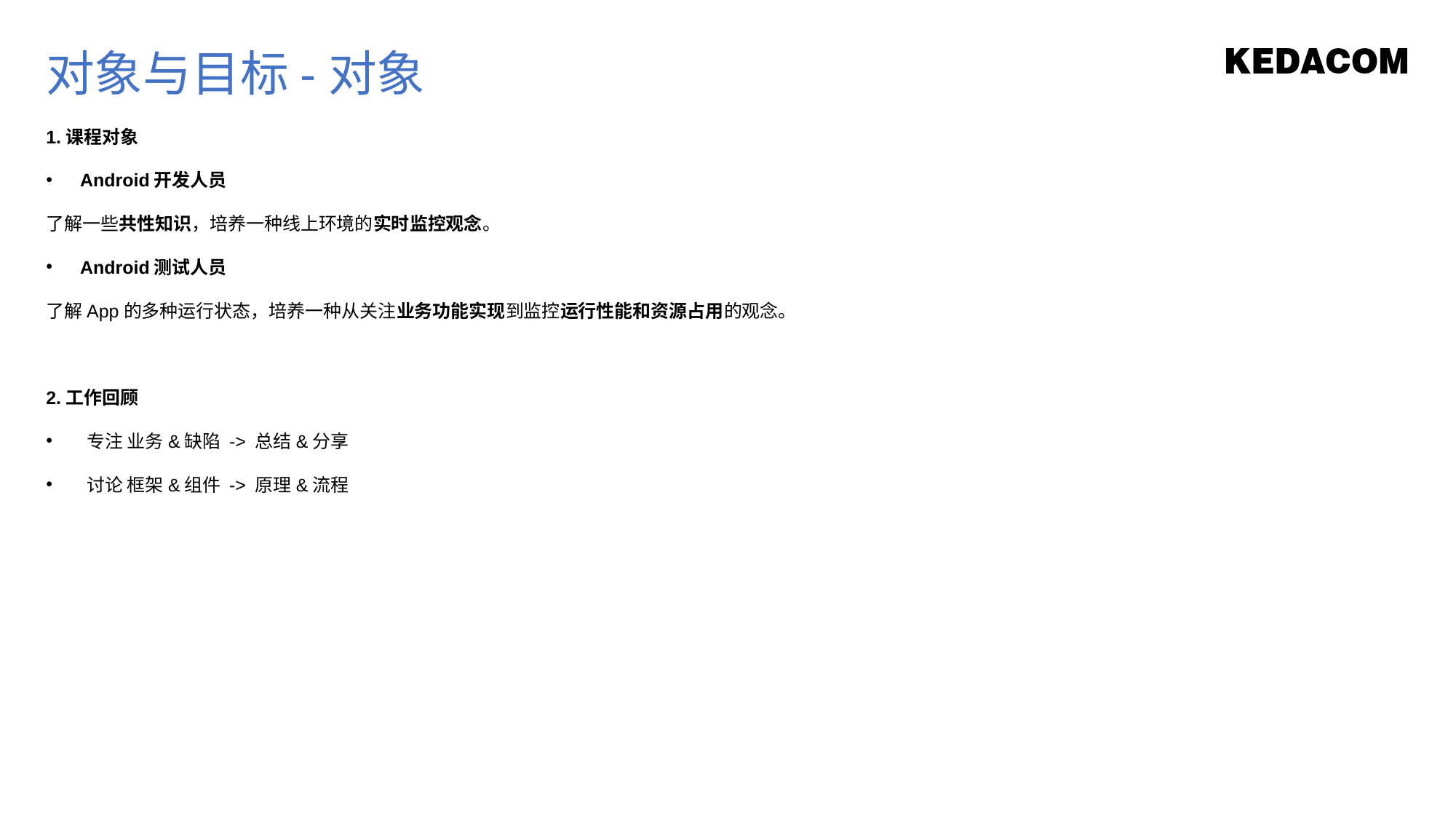

对象与目标-对象
1.课程对象
Android开发人员
了解一些共性知识，培养一种线上环境的实时监控观念。
Android测试人员
了解App的多种运行状态，培养一种从关注业务功能实现到监控运行性能和资源占用的观念。

2.工作回顾
专注 业务&缺陷 -> 总结&分享
讨论 框架&组件 -> 原理&流程